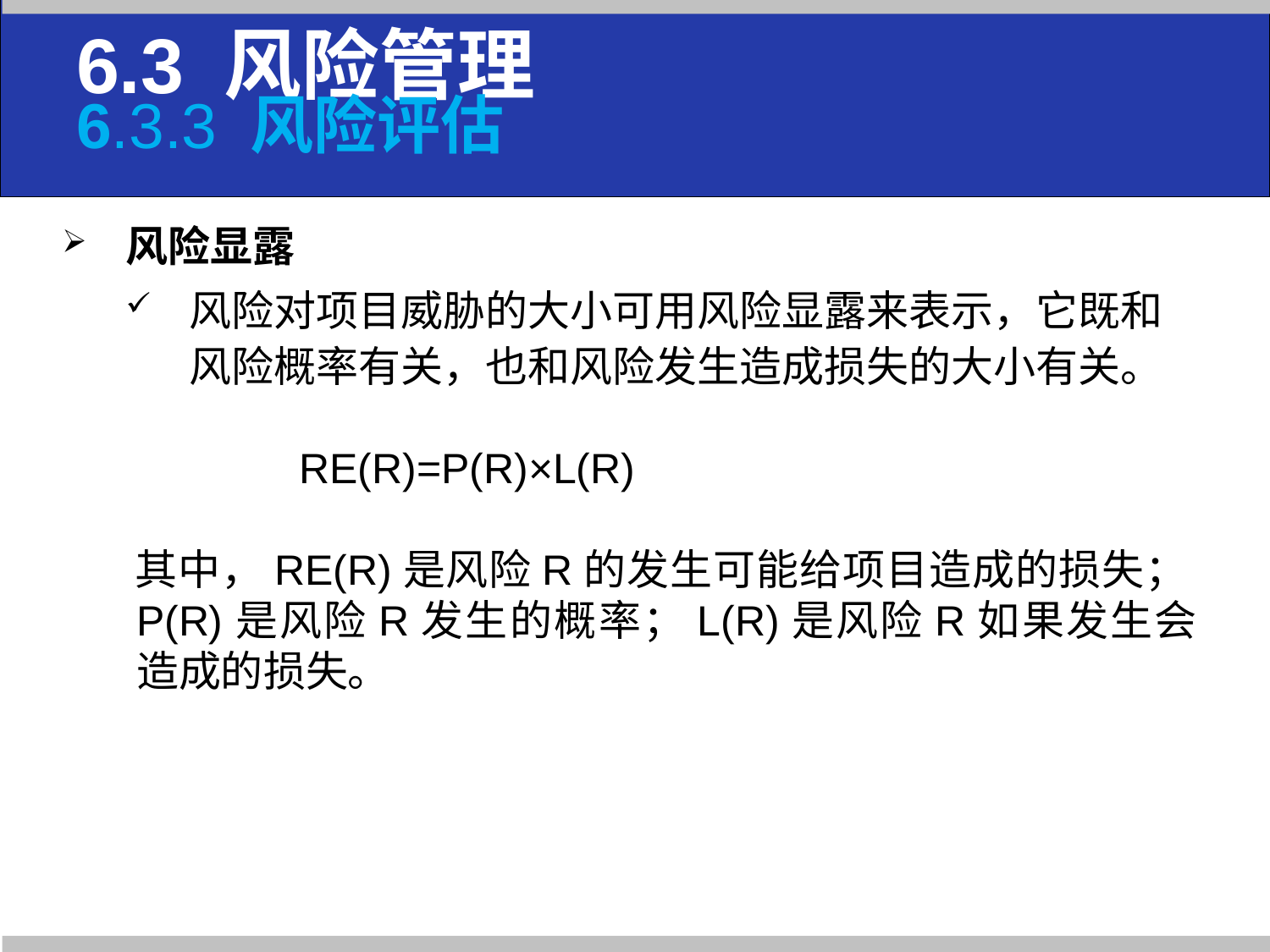

6.3 风险管理
6.3.3 风险评估
风险显露
风险对项目威胁的大小可用风险显露来表示，它既和风险概率有关，也和风险发生造成损失的大小有关。

                    RE(R)=P(R)×L(R)

      其中，RE(R)是风险R的发生可能给项目造成的损失；P(R)是风险R发生的概率；L(R)是风险R如果发生会造成的损失。
775